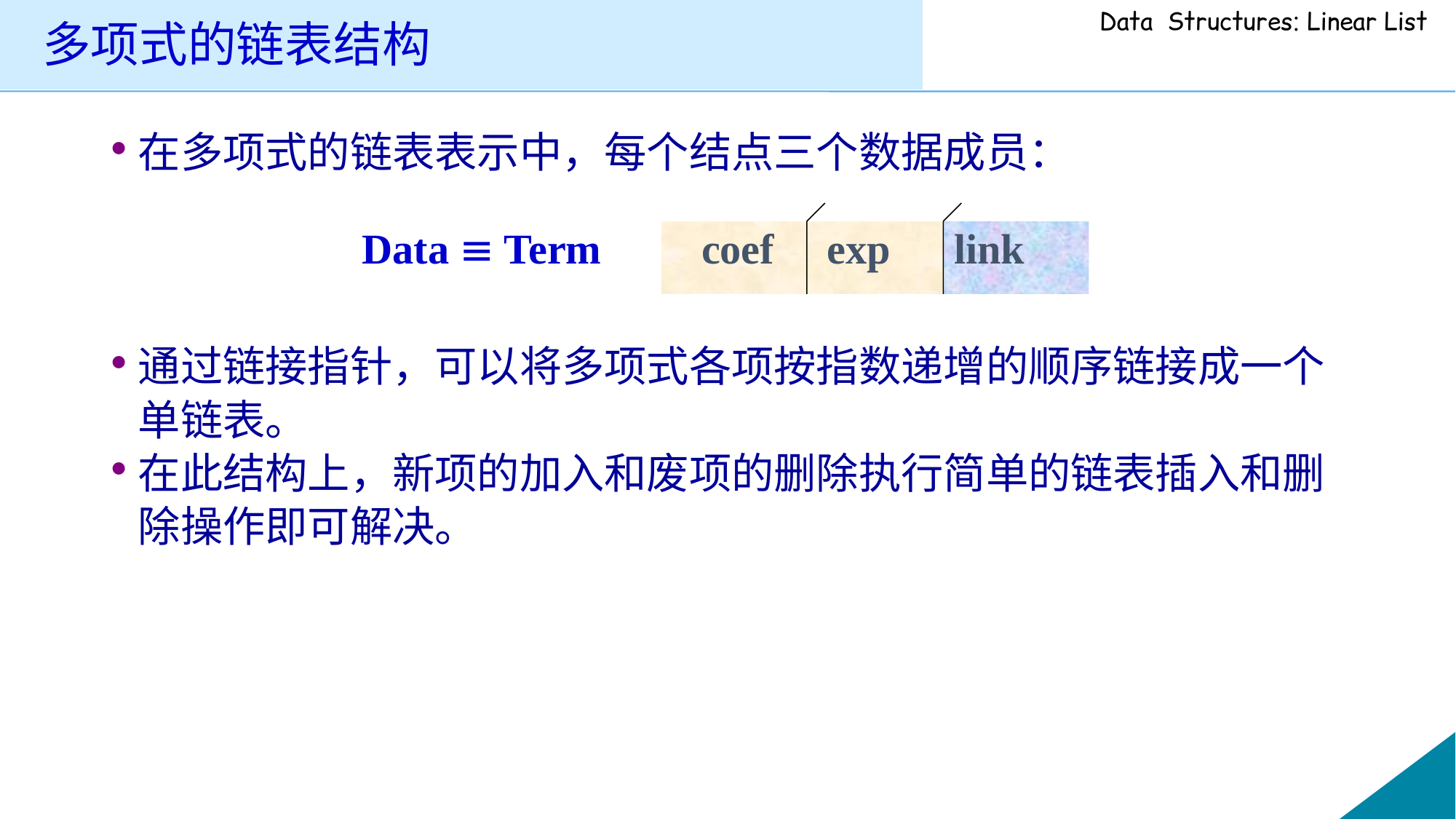

# 多项式的链表结构
在多项式的链表表示中，每个结点三个数据成员：

通过链接指针，可以将多项式各项按指数递增的顺序链接成一个单链表。
在此结构上，新项的加入和废项的删除执行简单的链表插入和删除操作即可解决。

Data ≡ Term
coef     exp      link